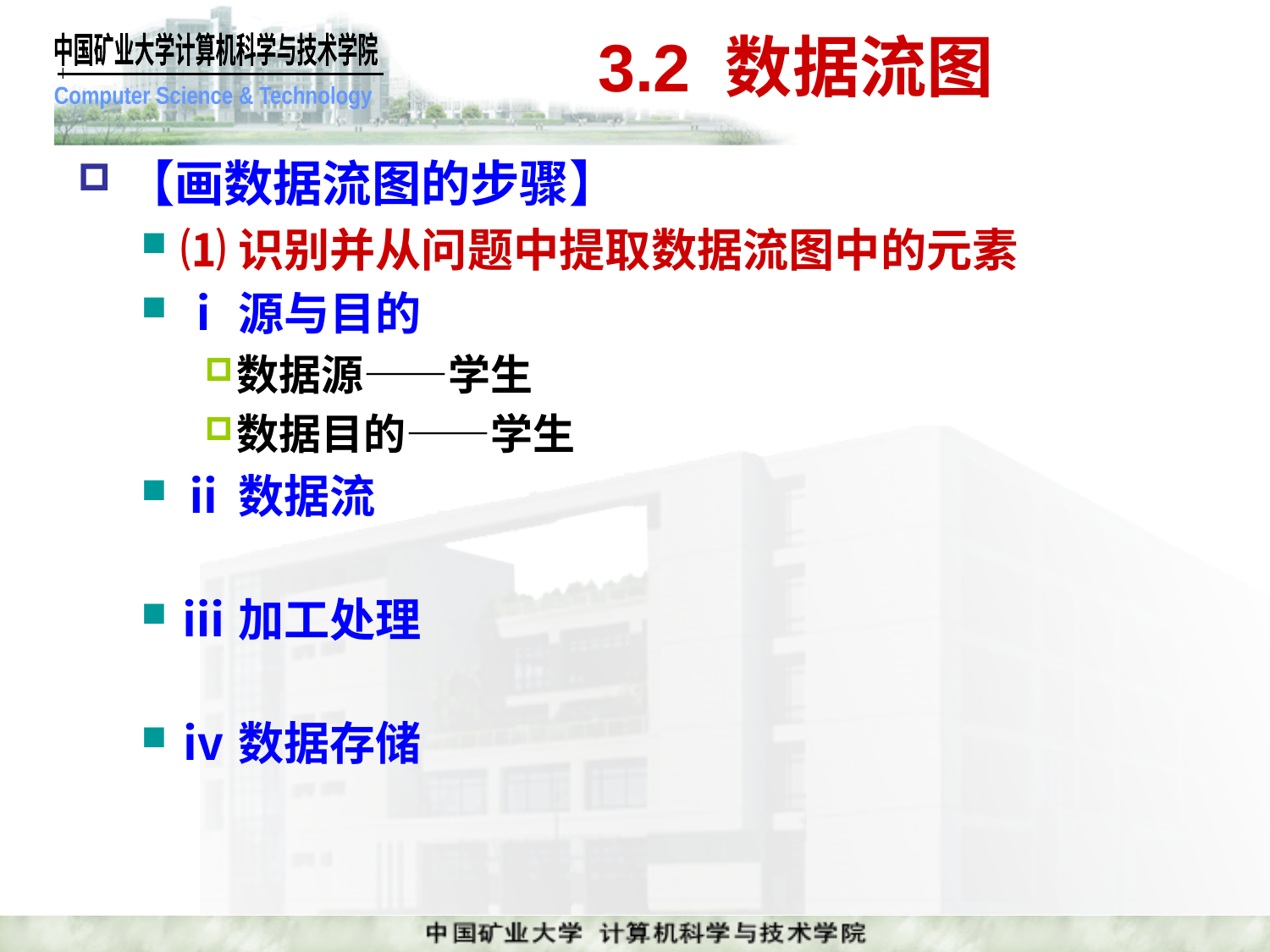

# 3.2 数据流图
【画数据流图的步骤】
⑴识别并从问题中提取数据流图中的元素
ⅰ源与目的
数据源——学生
数据目的——学生
ⅱ数据流

ⅲ加工处理

ⅳ数据存储

12